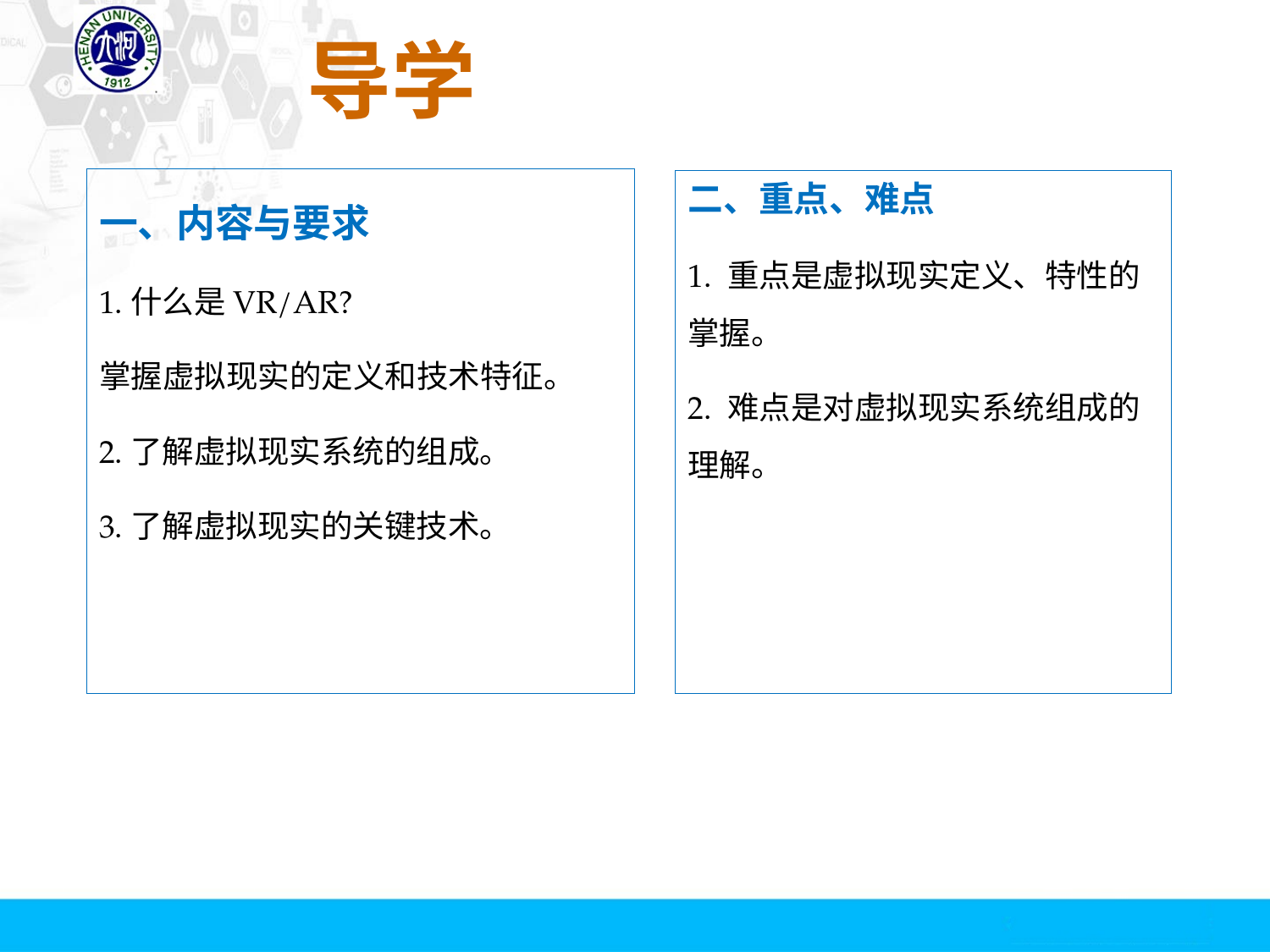

# 导学
一、内容与要求
1.什么是VR/AR?
掌握虚拟现实的定义和技术特征。
2.了解虚拟现实系统的组成。
3.了解虚拟现实的关键技术。

二、重点、难点
1. 重点是虚拟现实定义、特性的掌握。
2. 难点是对虚拟现实系统组成的理解。